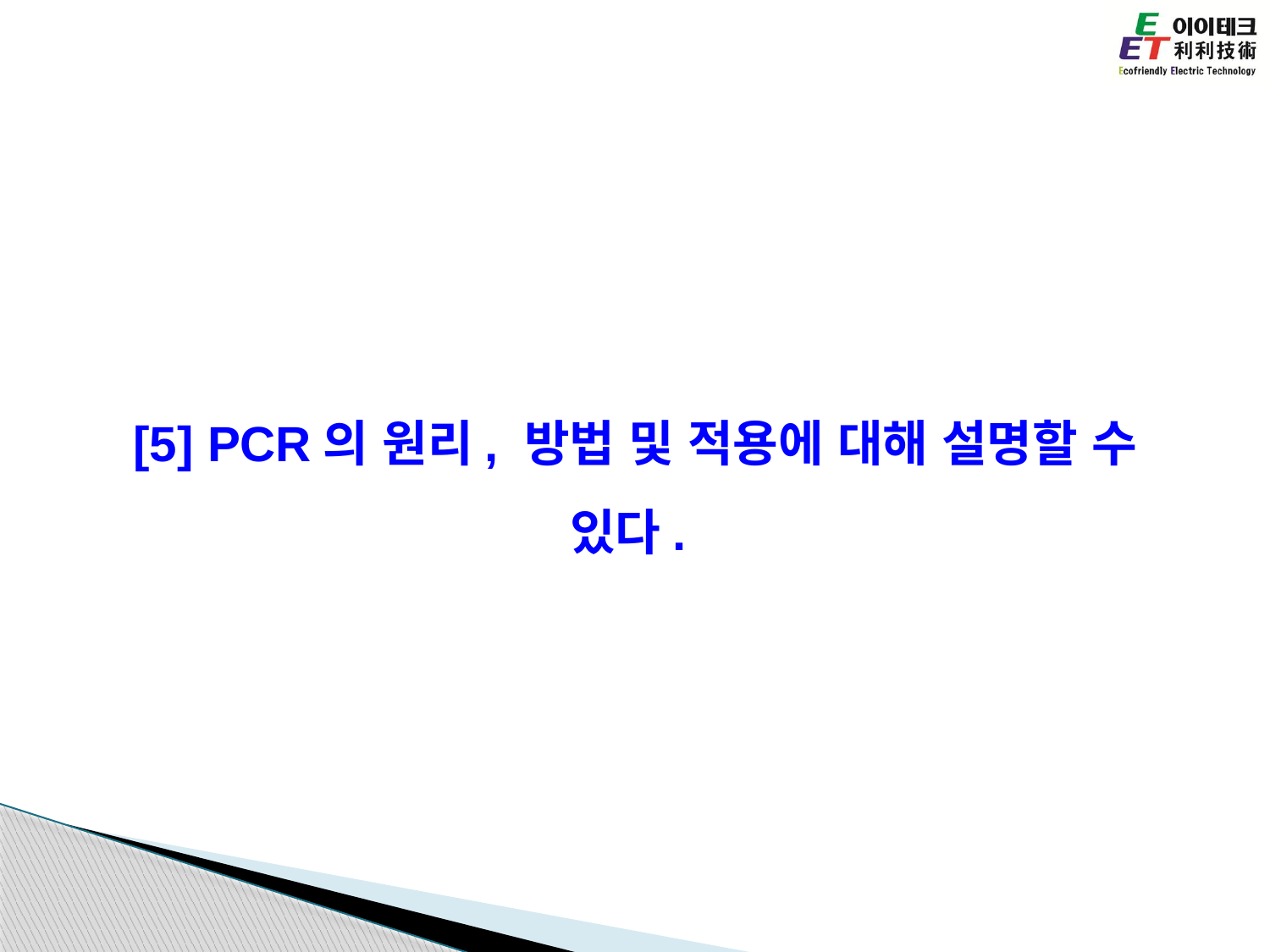

[5] PCR의 원리, 방법 및 적용에 대해 설명할 수 있다.